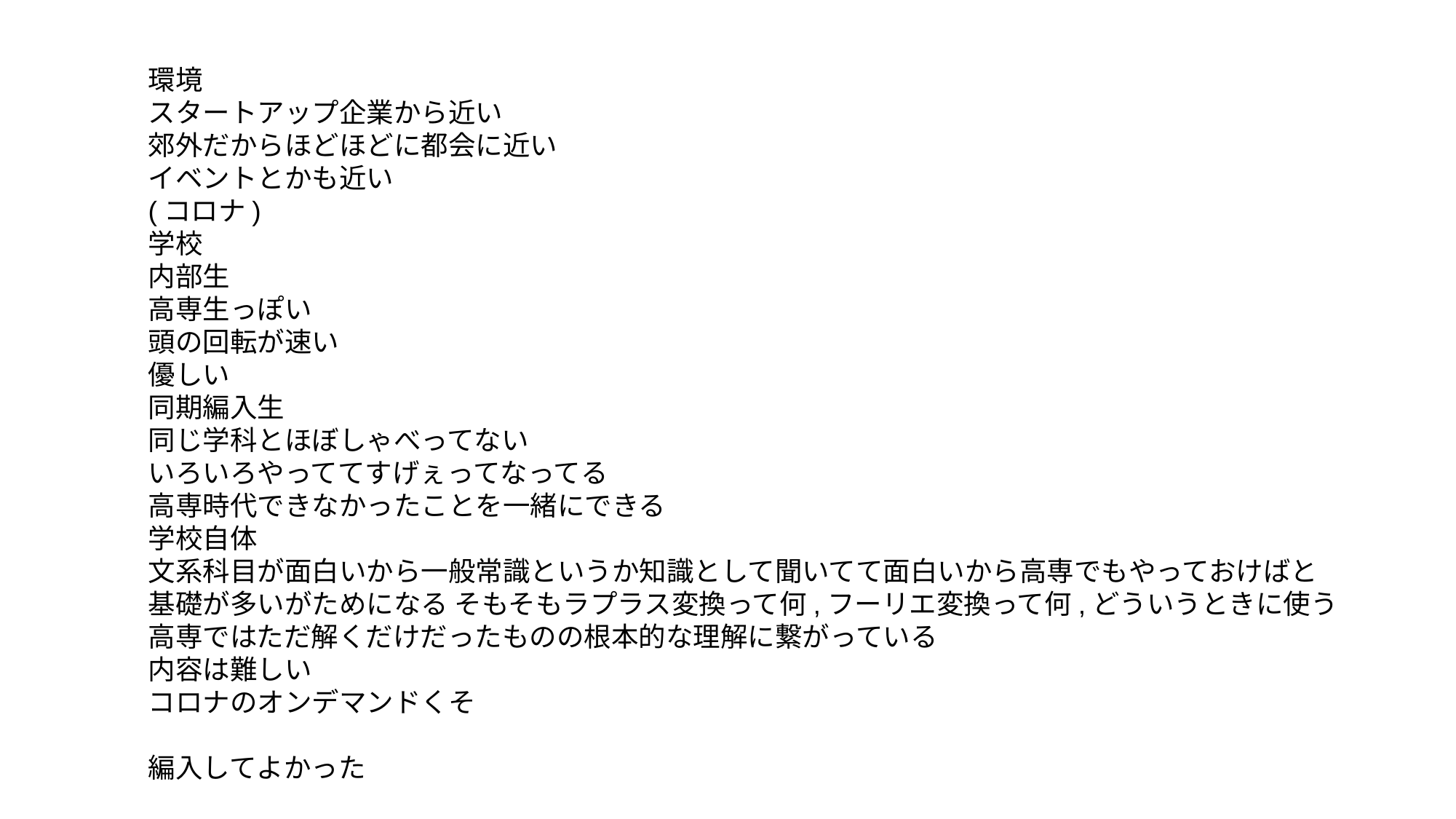

環境
スタートアップ企業から近い
郊外だからほどほどに都会に近い
イベントとかも近い
(コロナ)
学校
内部生
高専生っぽい
頭の回転が速い
優しい
同期編入生
同じ学科とほぼしゃべってない
いろいろやっててすげぇってなってる
高専時代できなかったことを一緒にできる
学校自体
文系科目が面白いから一般常識というか知識として聞いてて面白いから高専でもやっておけばと
基礎が多いがためになる そもそもラプラス変換って何,フーリエ変換って何,どういうときに使う
高専ではただ解くだけだったものの根本的な理解に繋がっている
内容は難しい
コロナのオンデマンドくそ

編入してよかった